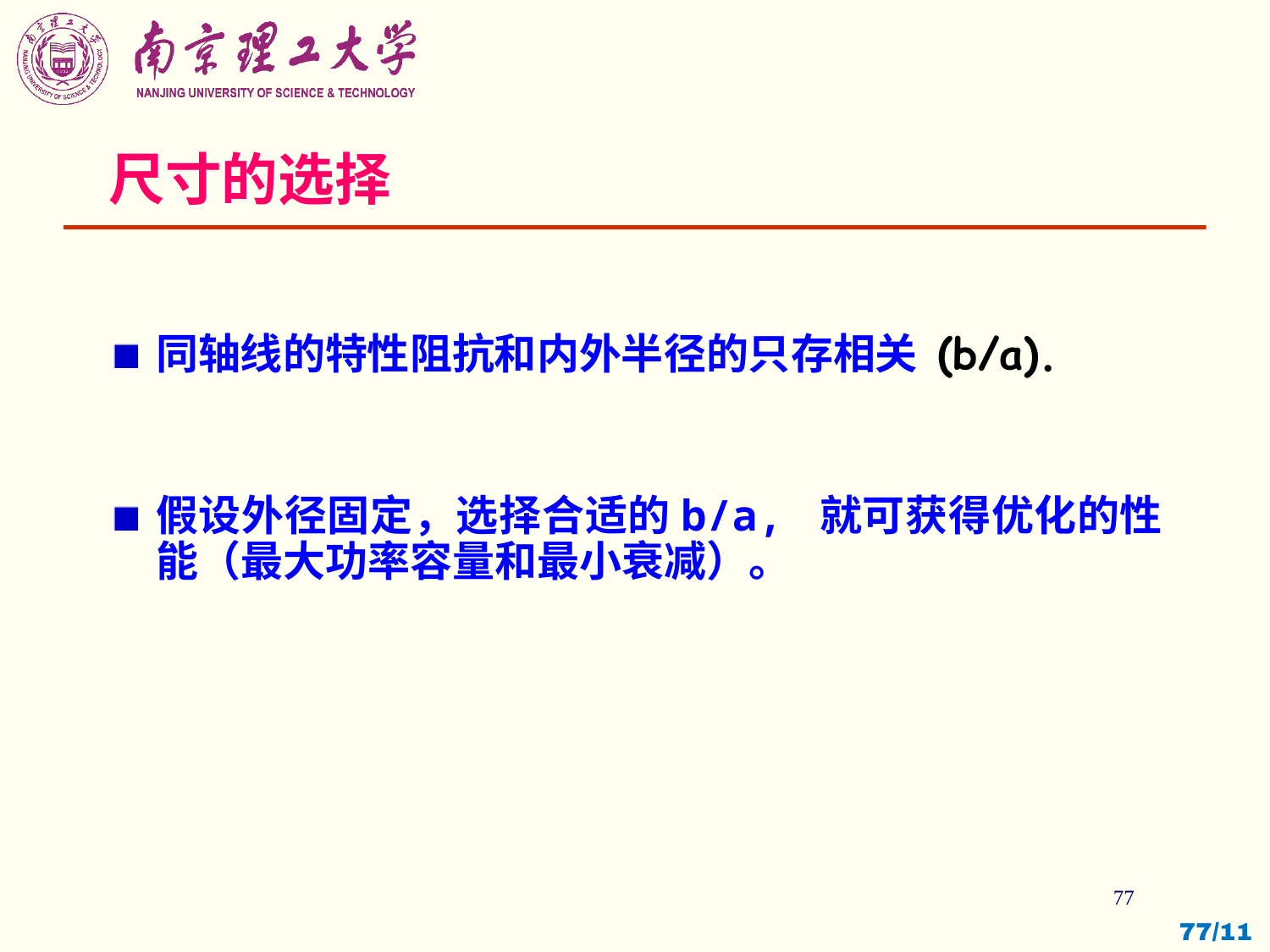

# 尺寸的选择
同轴线的特性阻抗和内外半径的只存相关 (b/a).

假设外径固定，选择合适的b/a, 就可获得优化的性能（最大功率容量和最小衰减）。

77/11